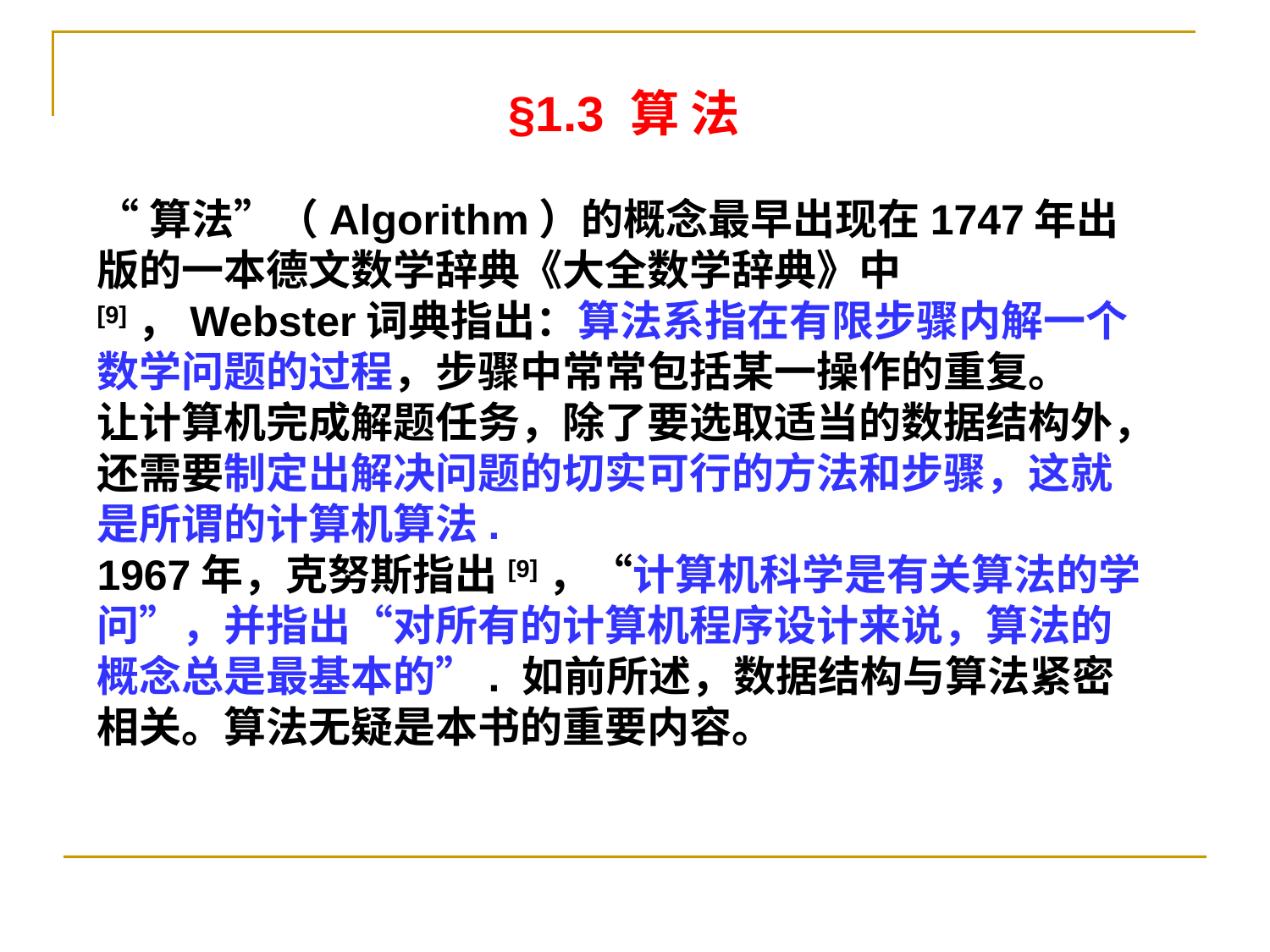

§1.3 算 法

“算法”（Algorithm）的概念最早出现在1747年出版的一本德文数学辞典《大全数学辞典》中 [9]，Webster词典指出：算法系指在有限步骤内解一个数学问题的过程，步骤中常常包括某一操作的重复。
让计算机完成解题任务，除了要选取适当的数据结构外，还需要制定出解决问题的切实可行的方法和步骤，这就是所谓的计算机算法.
1967年，克努斯指出[9]，“计算机科学是有关算法的学问”，并指出“对所有的计算机程序设计来说，算法的概念总是最基本的”. 如前所述，数据结构与算法紧密相关。算法无疑是本书的重要内容。